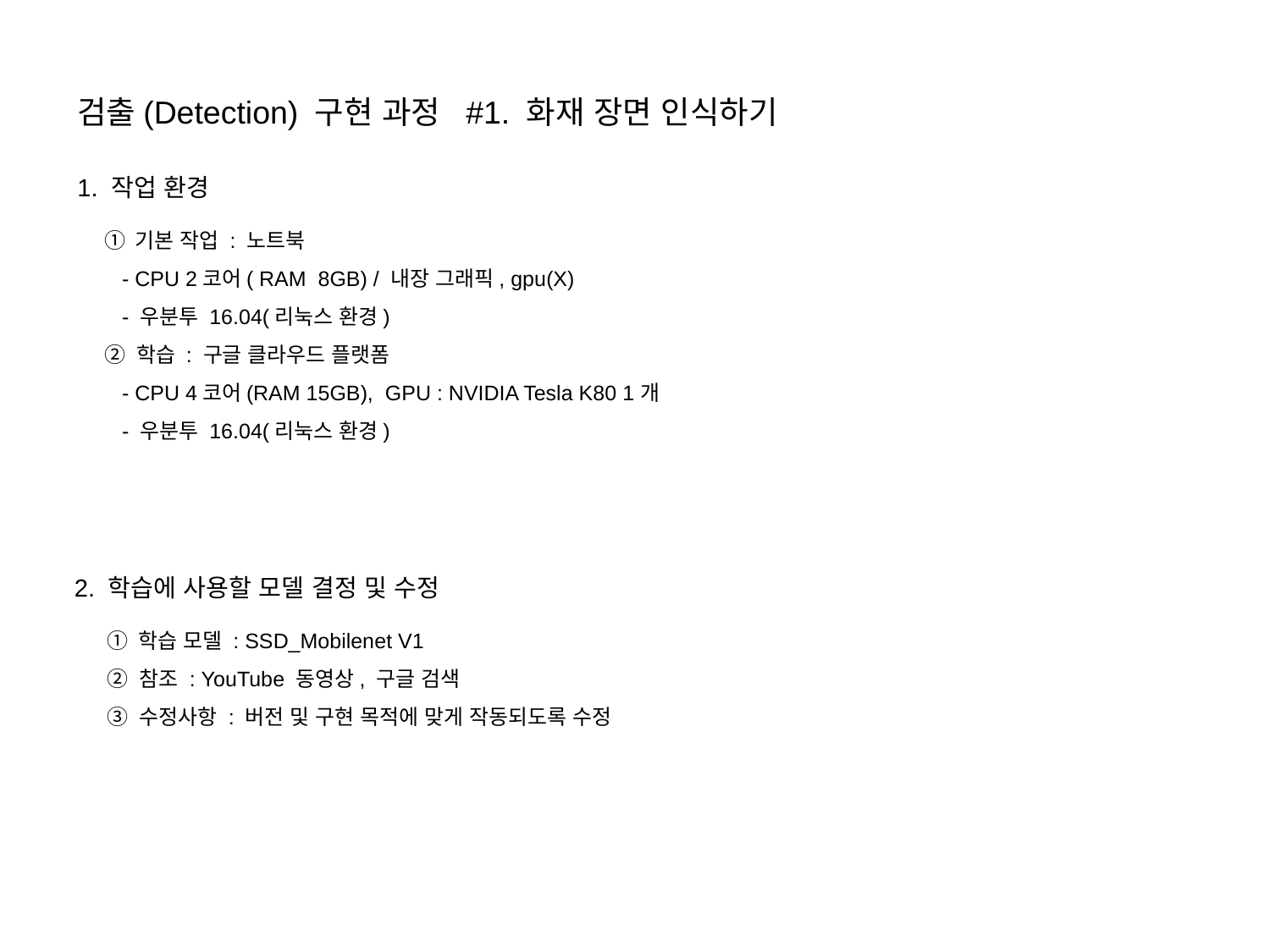

검출(Detection) 구현 과정  #1. 화재 장면 인식하기
1. 작업 환경
① 기본 작업 : 노트북
   - CPU 2코어( RAM  8GB) / 내장 그래픽, gpu(X)
   - 우분투 16.04(리눅스 환경)
② 학습 : 구글 클라우드 플랫폼
   - CPU 4코어(RAM 15GB),  GPU : NVIDIA Tesla K80 1개
   - 우분투 16.04(리눅스 환경)
2. 학습에 사용할 모델 결정 및 수정
① 학습 모델 : SSD_Mobilenet V1
② 참조 : YouTube 동영상, 구글 검색
③ 수정사항 : 버전 및 구현 목적에 맞게 작동되도록 수정